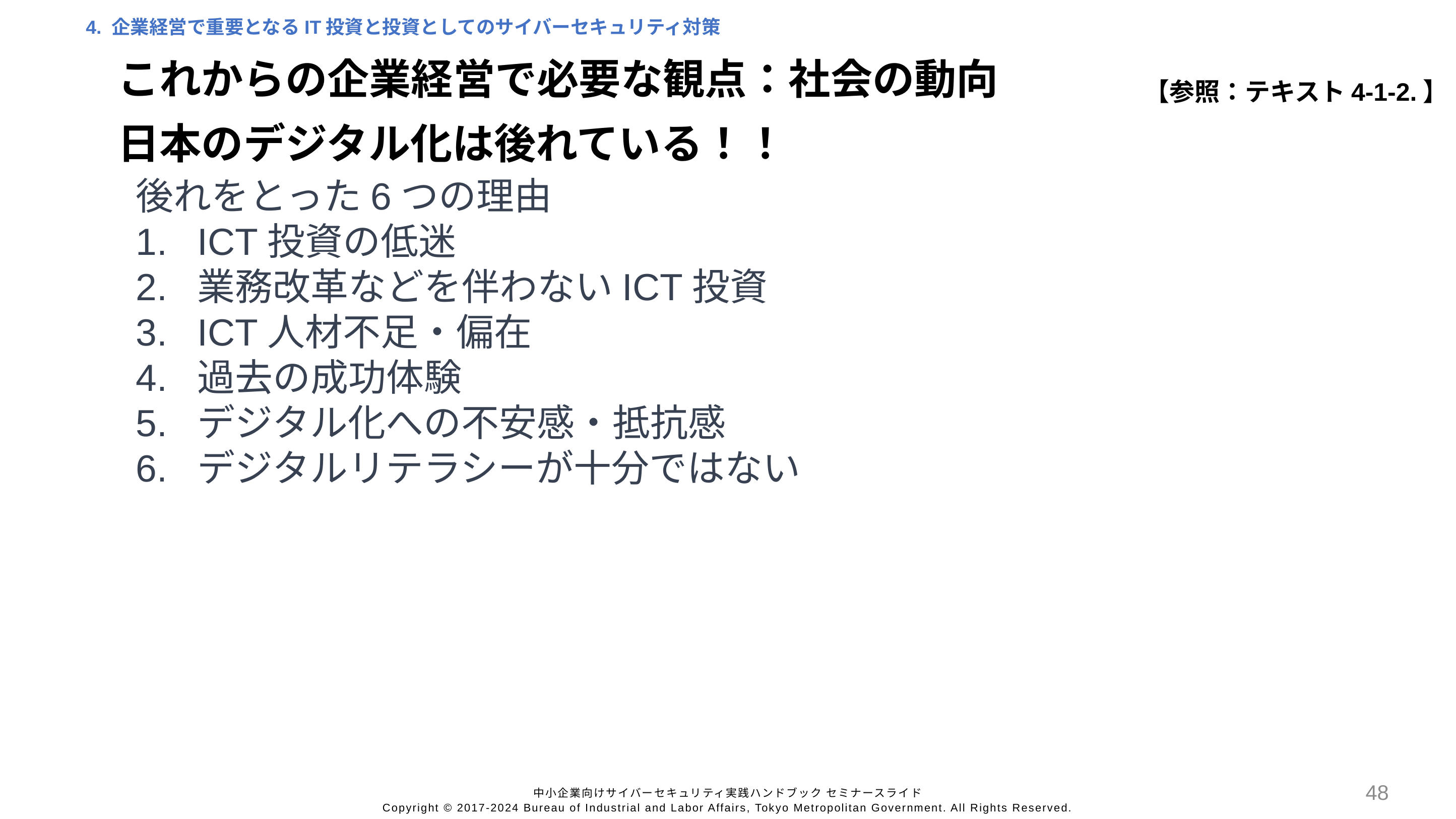

4. 企業経営で重要となるIT投資と投資としてのサイバーセキュリティ対策
これからの企業経営で必要な観点：社会の動向
【参照：テキスト4-1-2.】
日本のデジタル化は後れている！！
後れをとった6つの理由
ICT投資の低迷
業務改革などを伴わないICT投資
ICT人材不足・偏在
過去の成功体験
デジタル化への不安感・抵抗感
デジタルリテラシーが十分ではない
48